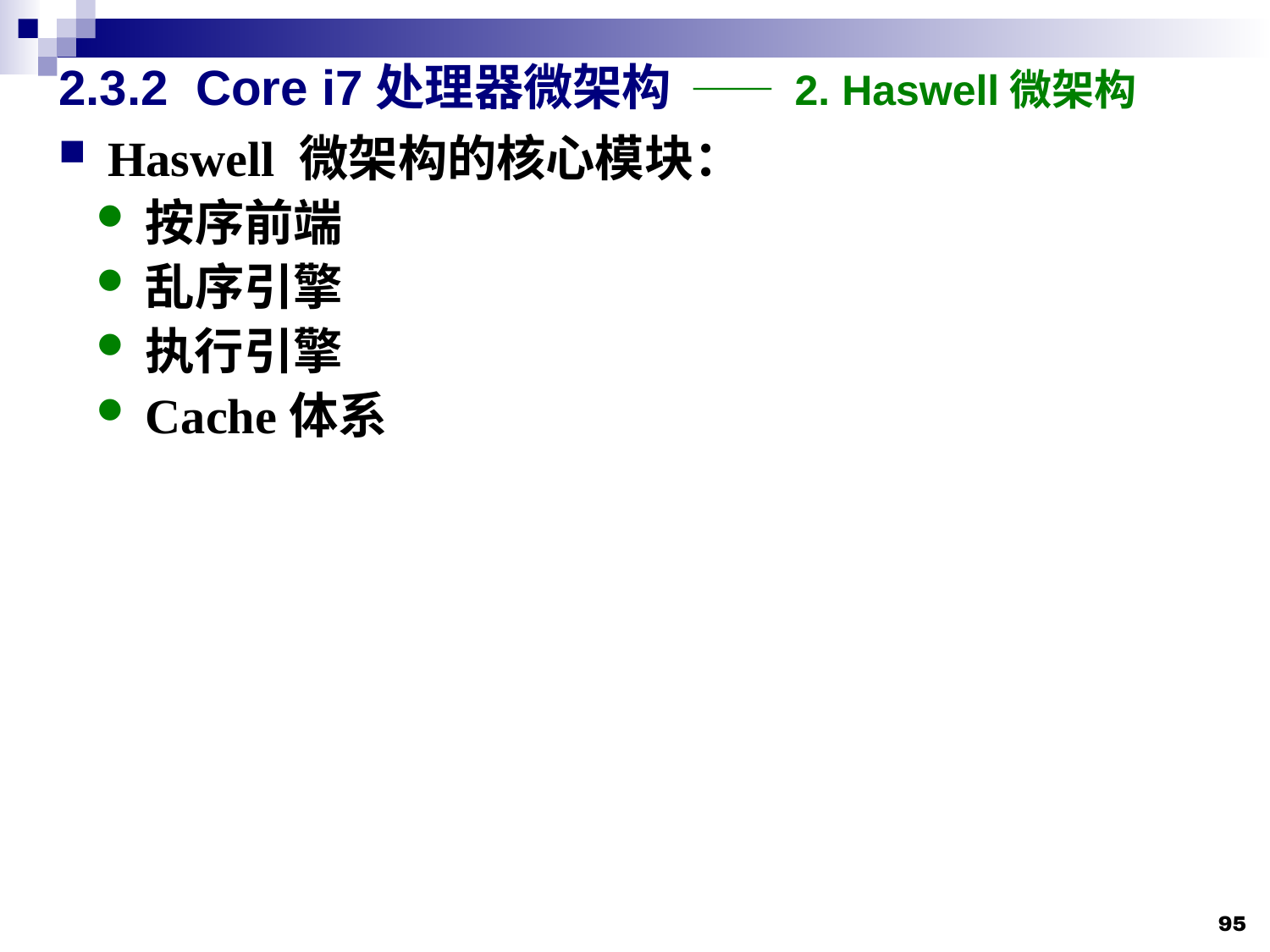

# 2.3.2  Core i7处理器微架构  —— 2. Haswell微架构
Haswell 微架构的核心模块：
按序前端
乱序引擎
执行引擎
Cache体系
95